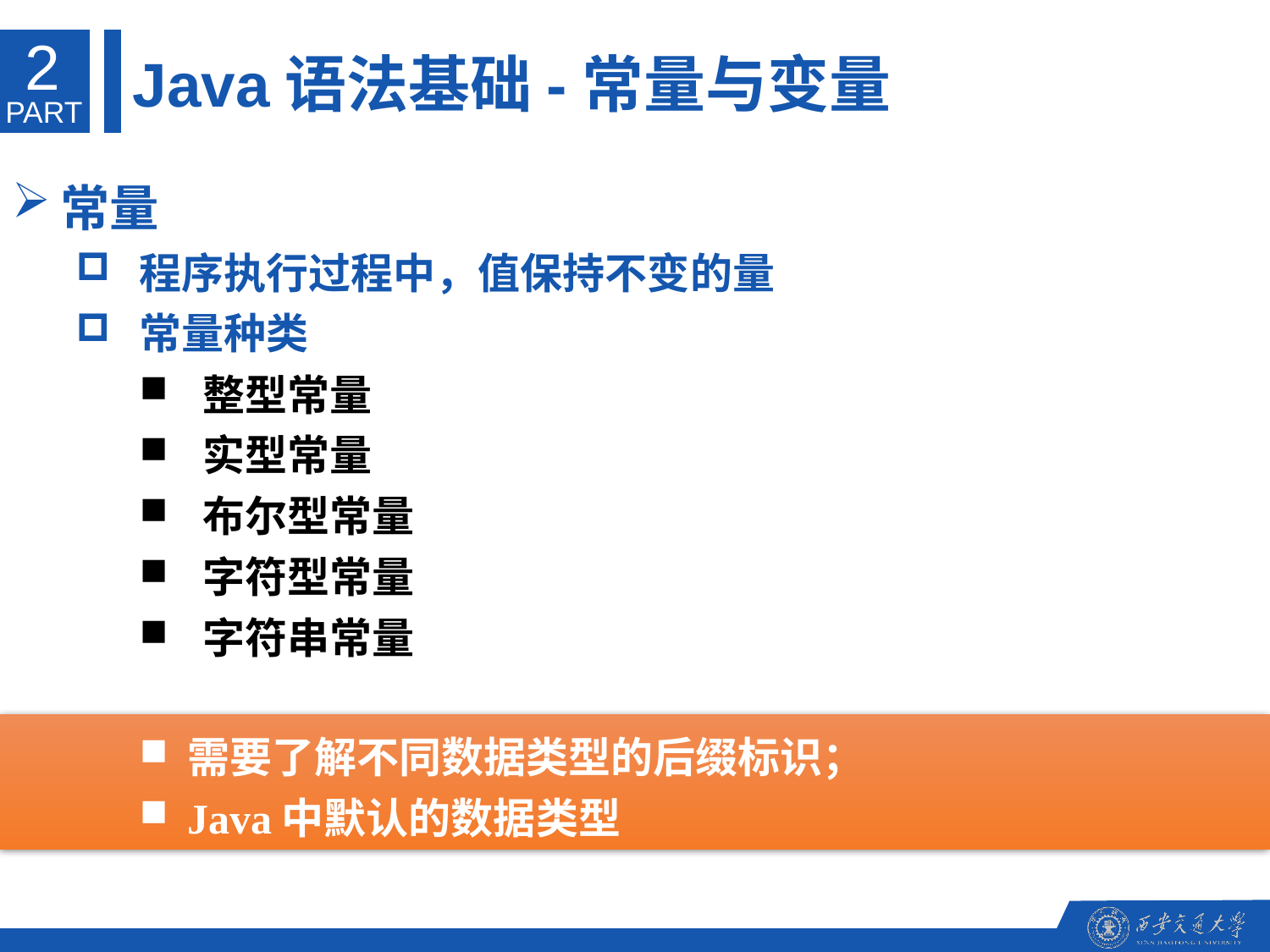

2
Java语法基础-常量与变量

PART
常量
程序执行过程中，值保持不变的量
常量种类
整型常量
实型常量
布尔型常量
字符型常量
字符串常量
需要了解不同数据类型的后缀标识；
Java中默认的数据类型